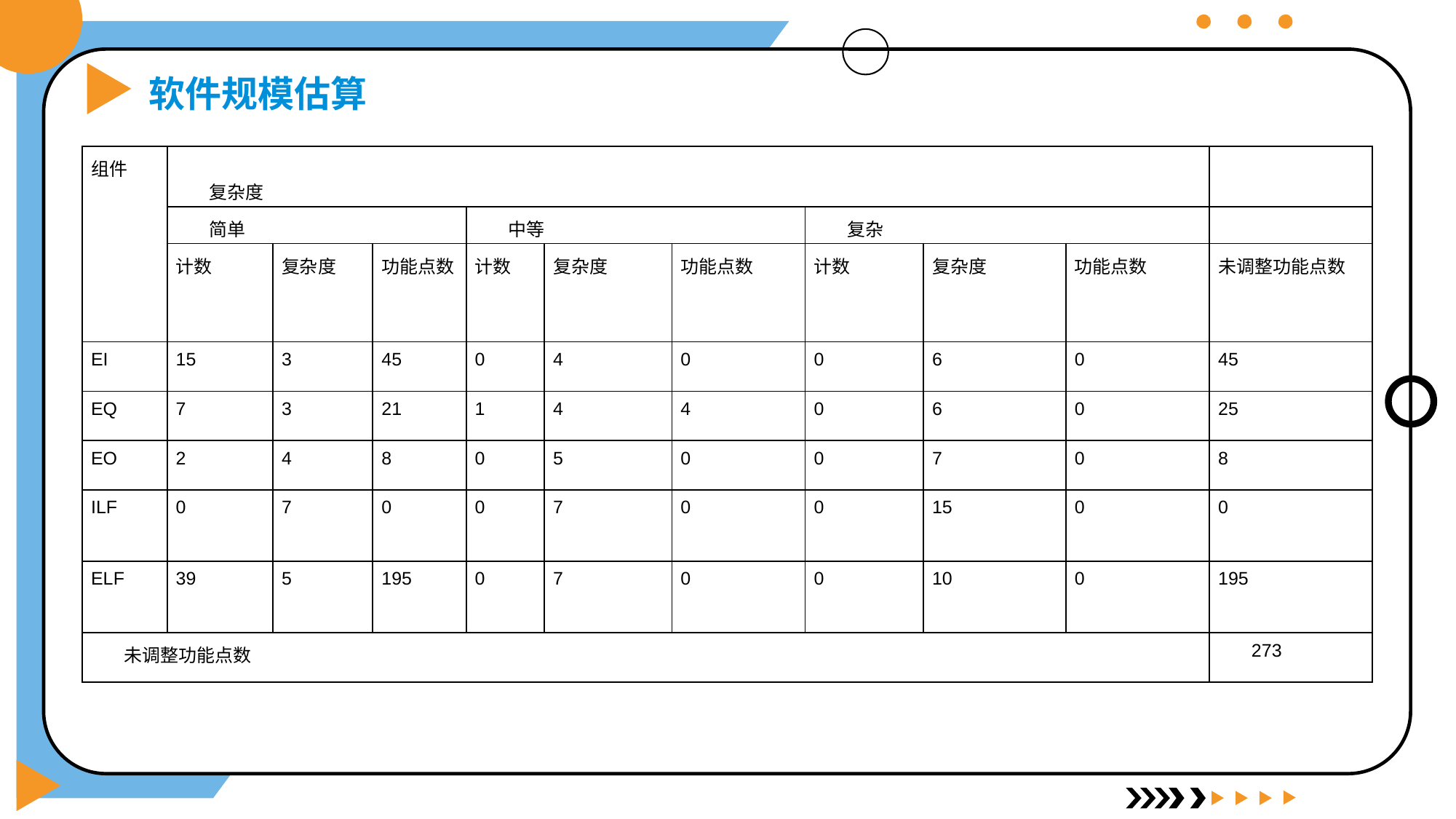

软件规模估算

| 组件 | 复杂度 |  |  |  |  |  |  |  |  |  |
| --- | --- | --- | --- | --- | --- | --- | --- | --- | --- | --- |
|  | 简单 |  |  | 中等 |  |  | 复杂 |  |  |  |
|  | 计数 | 复杂度 | 功能点数 | 计数 | 复杂度 | 功能点数 | 计数 | 复杂度 | 功能点数 | 未调整功能点数 |
| EI | 15 | 3 | 45 | 0 | 4 | 0 | 0 | 6 | 0 | 45 |
| EQ | 7 | 3 | 21 | 1 | 4 | 4 | 0 | 6 | 0 | 25 |
| EO | 2 | 4 | 8 | 0 | 5 | 0 | 0 | 7 | 0 | 8 |
| ILF | 0 | 7 | 0 | 0 | 7 | 0 | 0 | 15 | 0 | 0 |
| ELF | 39 | 5 | 195 | 0 | 7 | 0 | 0 | 10 | 0 | 195 |
| 未调整功能点数 |  |  |  |  |  |  |  |  |  | 273 |